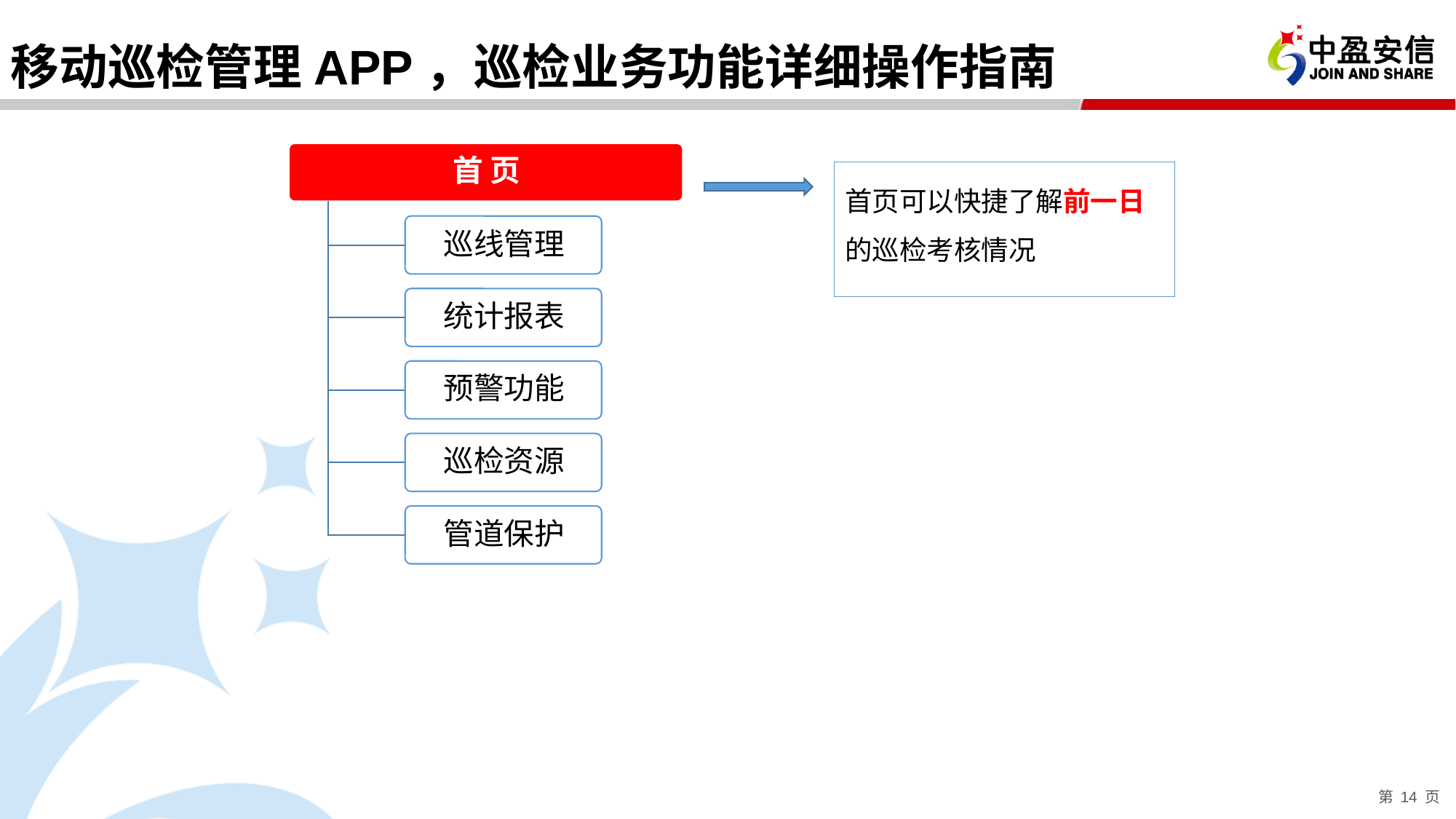

# 移动巡检管理APP，巡检业务功能详细操作指南
首 页
巡线管理
统计报表
预警功能
巡检资源
管道保护
首页可以快捷了解前一日的巡检考核情况